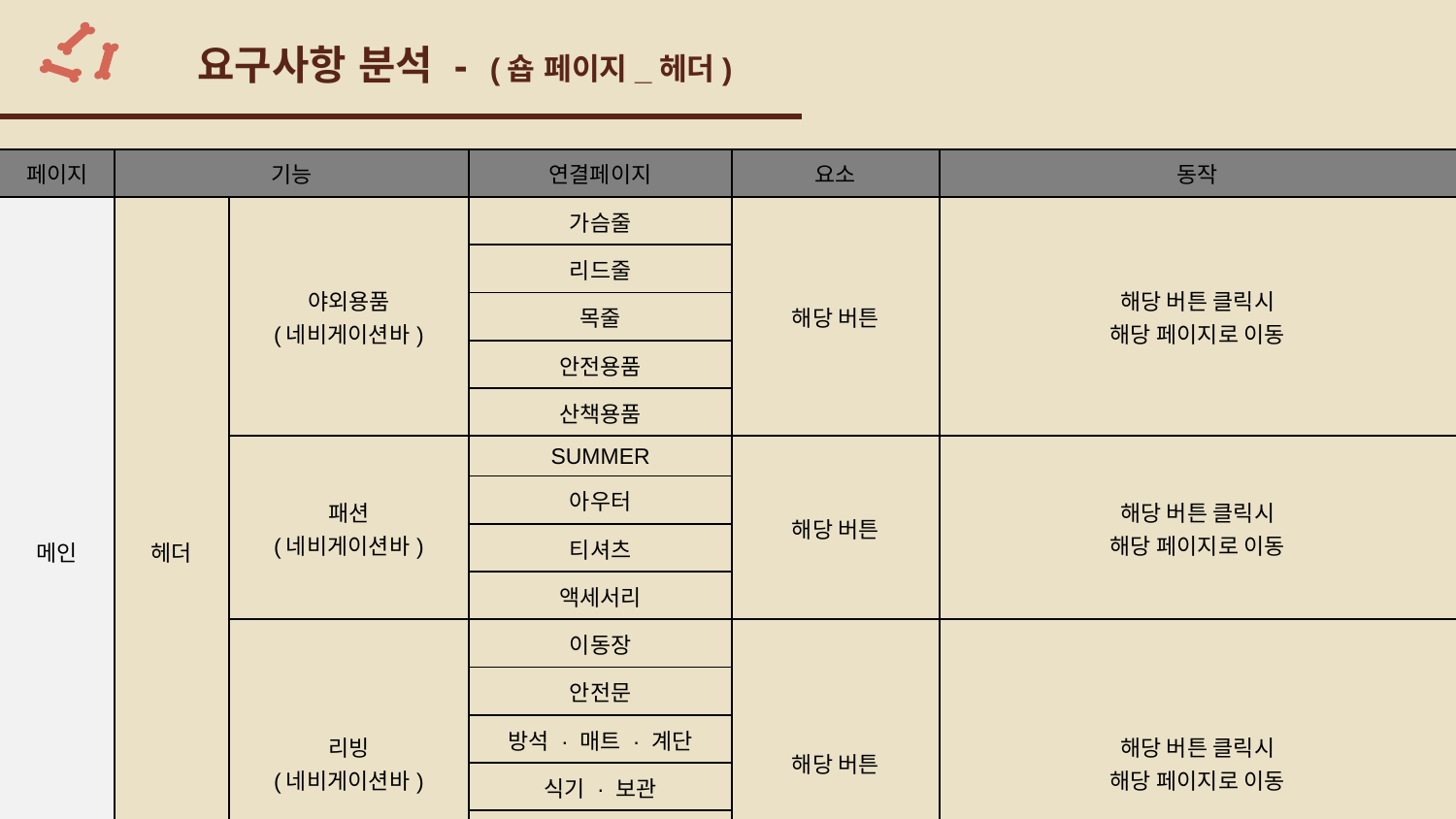

# 요구사항 분석 -  (숍 페이지_헤더)

| 페이지 | 기능 |  | 연결페이지 | 요소 | 동작 |
| --- | --- | --- | --- | --- | --- |
| 메인 | 헤더 | 야외용품 (네비게이션바) | 가슴줄 | 해당 버튼 | 해당 버튼 클릭시 해당 페이지로 이동 |
|  |  |  | 리드줄 |  |  |
|  |  |  | 목줄 |  |  |
|  |  |  | 안전용품 |  |  |
|  |  |  | 산책용품 |  |  |
|  |  | 패션 (네비게이션바) | SUMMER | 해당 버튼 | 해당 버튼 클릭시 해당 페이지로 이동 |
|  |  |  | 아우터 |  |  |
|  |  |  | 티셔츠 |  |  |
|  |  |  | 액세서리 |  |  |
|  |  | 리빙 (네비게이션바) | 이동장 | 해당 버튼 | 해당 버튼 클릭시 해당 페이지로 이동 |
|  |  |  | 안전문 |  |  |
|  |  |  | 방석 · 매트 · 계단 |  |  |
|  |  |  | 식기 · 보관 |  |  |
|  |  |  | 목욕 · 위생 |  |  |
|  |  |  | 탈취 · 소독 |  |  |